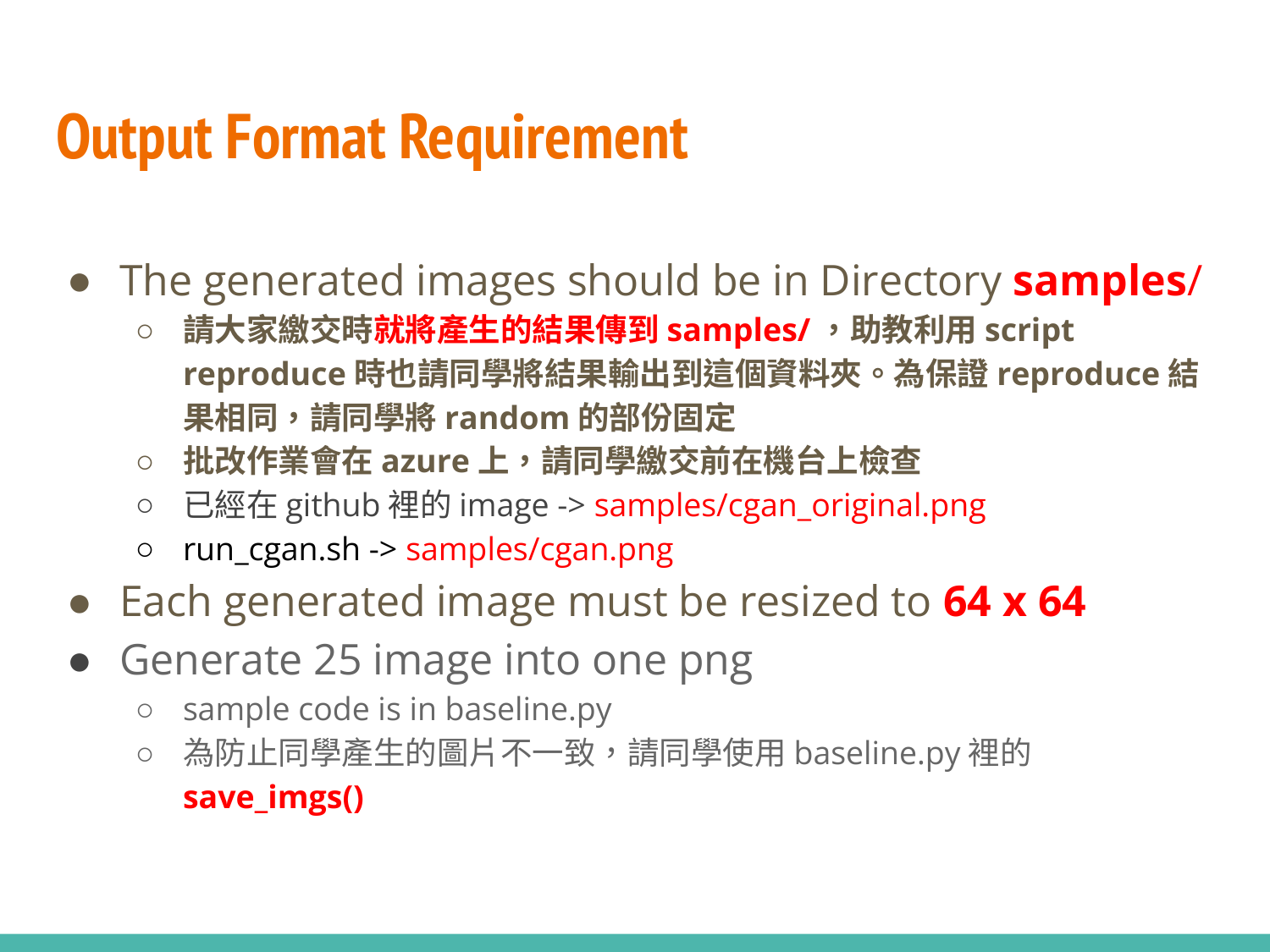

# Output Format Requirement
The generated images should be in Directory samples/
請大家繳交時就將產生的結果傳到samples/，助教利用script reproduce時也請同學將結果輸出到這個資料夾。為保證reproduce結果相同，請同學將random的部份固定
批改作業會在azure上，請同學繳交前在機台上檢查
已經在github裡的image -> samples/cgan_original.png
run_cgan.sh -> samples/cgan.png
Each generated image must be resized to 64 x 64
Generate 25 image into one png
sample code is in baseline.py
為防止同學產生的圖片不一致，請同學使用baseline.py裡的save_imgs()